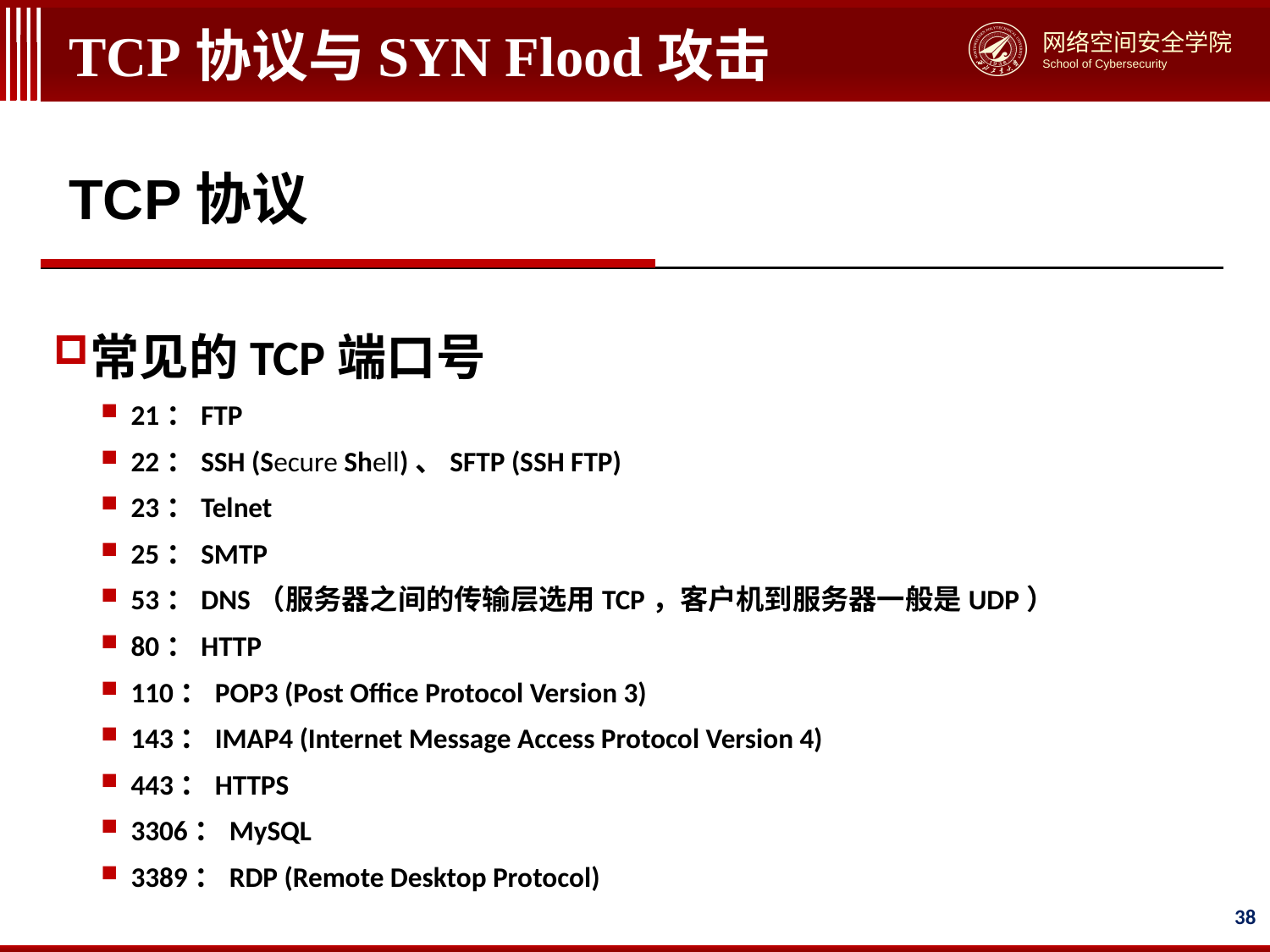

# TCP协议与SYN Flood攻击
TCP协议
常见的TCP端口号
21：FTP
22：SSH (Secure Shell)、SFTP (SSH FTP)
23：Telnet
25：SMTP
53：DNS（服务器之间的传输层选用TCP，客户机到服务器一般是UDP）
80：HTTP
110：POP3 (Post Office Protocol Version 3)
143：IMAP4 (Internet Message Access Protocol Version 4)
443：HTTPS
3306：MySQL
3389：RDP (Remote Desktop Protocol)